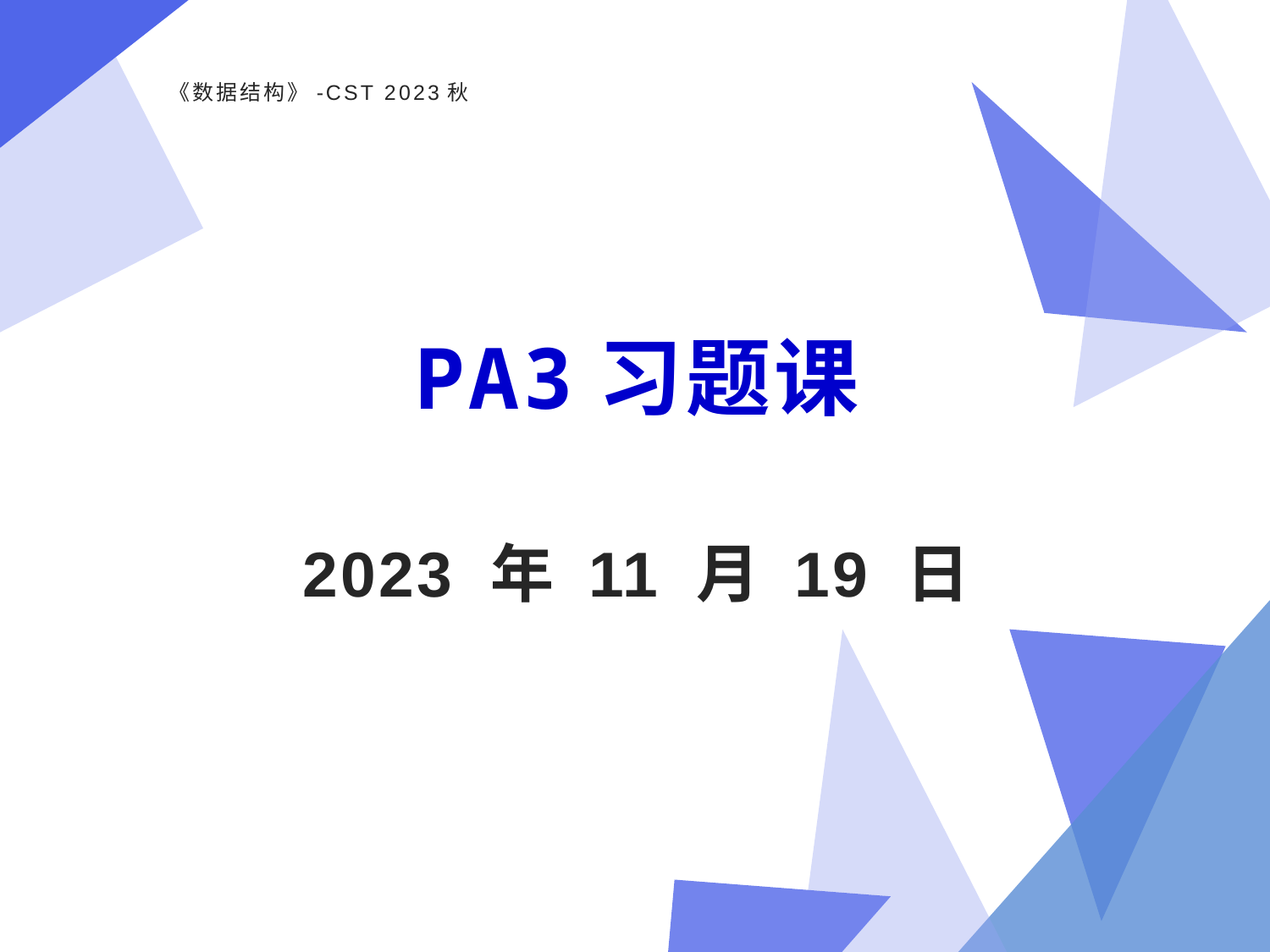

《数据结构》-CST 2023秋
# PA3习题课
2023 年 11 月 19 日